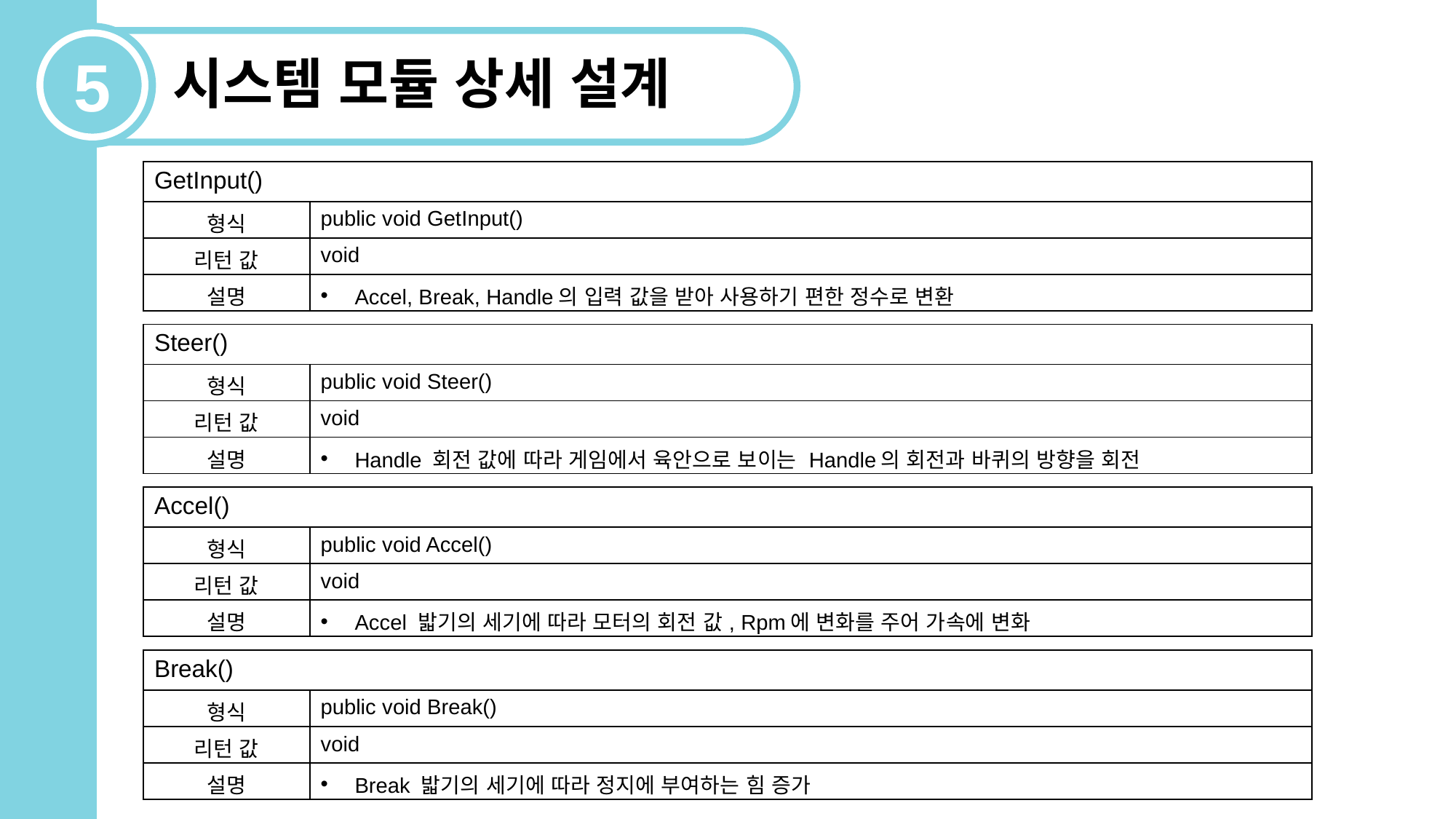

5
시스템 모듈 상세 설계
| GetInput() |  |
| --- | --- |
| 형식 | public void GetInput() |
| 리턴 값 | void |
| 설명 | Accel, Break, Handle의 입력 값을 받아 사용하기 편한 정수로 변환 |
| Steer() |  |
| --- | --- |
| 형식 | public void Steer() |
| 리턴 값 | void |
| 설명 | Handle 회전 값에 따라 게임에서 육안으로 보이는 Handle의 회전과 바퀴의 방향을 회전 |
| Accel() |  |
| --- | --- |
| 형식 | public void Accel() |
| 리턴 값 | void |
| 설명 | Accel 밟기의 세기에 따라 모터의 회전 값, Rpm에 변화를 주어 가속에 변화 |
| Break() |  |
| --- | --- |
| 형식 | public void Break() |
| 리턴 값 | void |
| 설명 | Break 밟기의 세기에 따라 정지에 부여하는 힘 증가 |